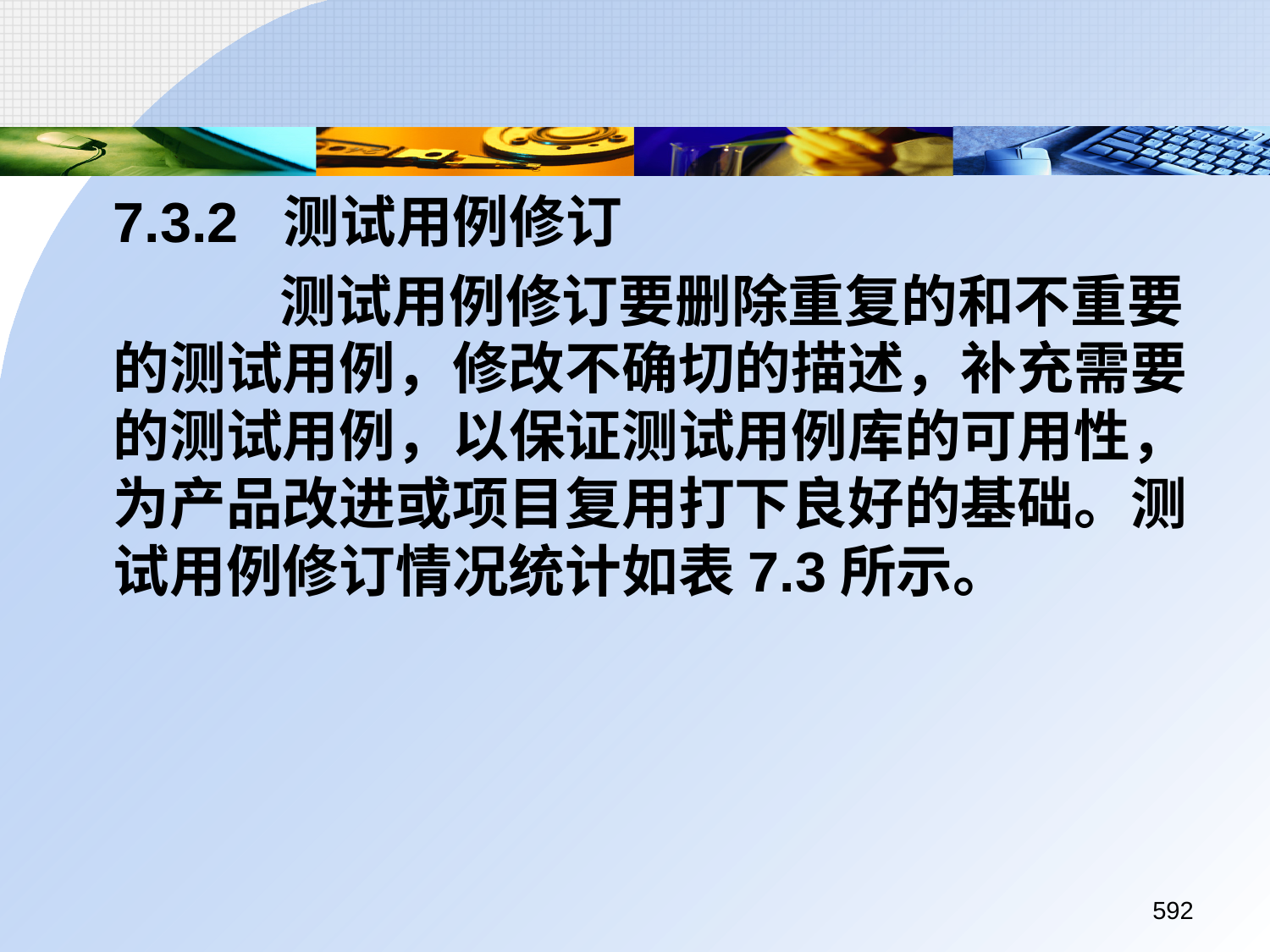

7.3.2  测试用例修订
		  测试用例修订要删除重复的和不重要的测试用例，修改不确切的描述，补充需要的测试用例，以保证测试用例库的可用性，为产品改进或项目复用打下良好的基础。测试用例修订情况统计如表7.3所示。

592